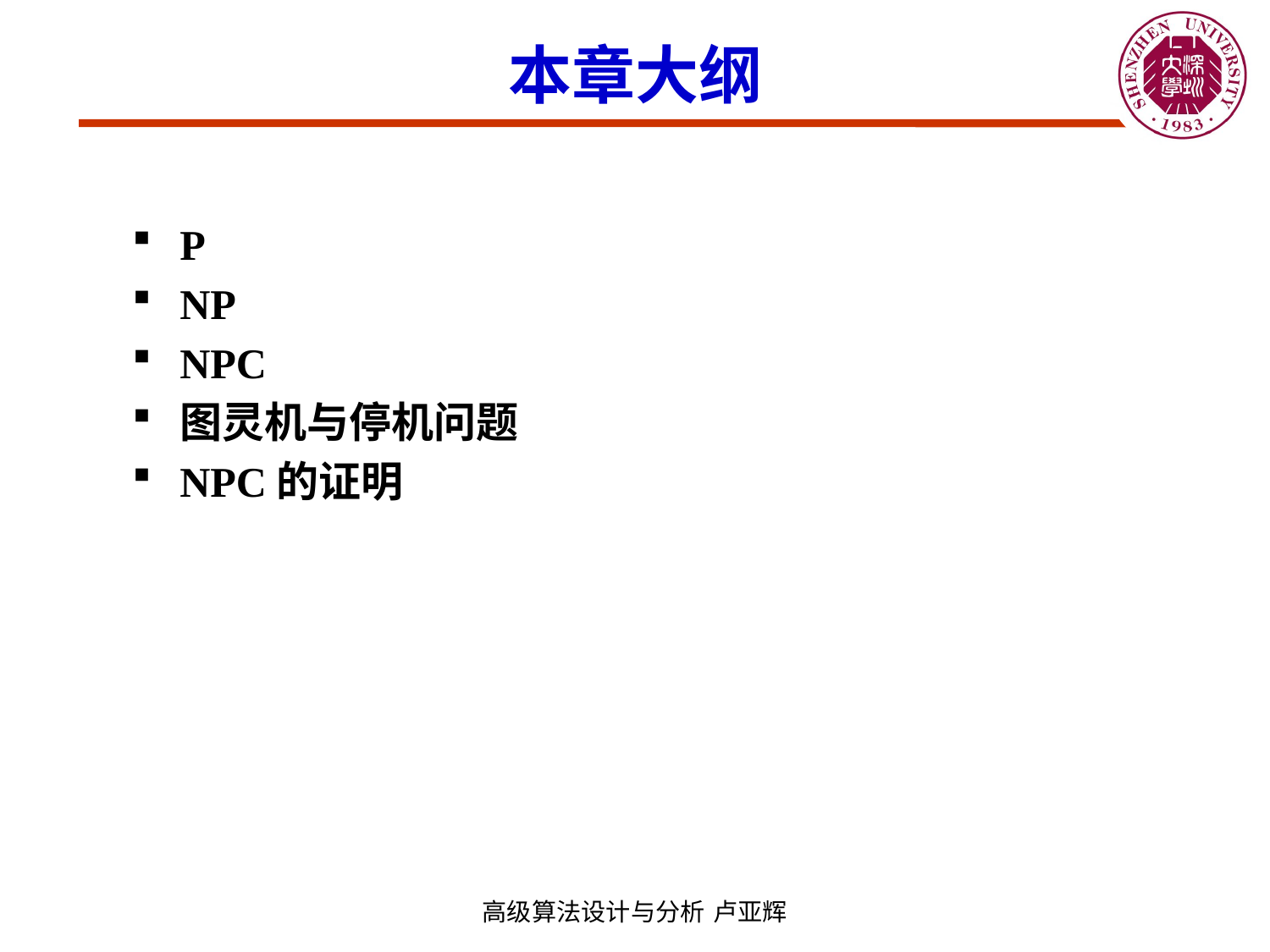

本章大纲
P
NP
NPC
图灵机与停机问题
NPC的证明
2
高级算法设计与分析 卢亚辉